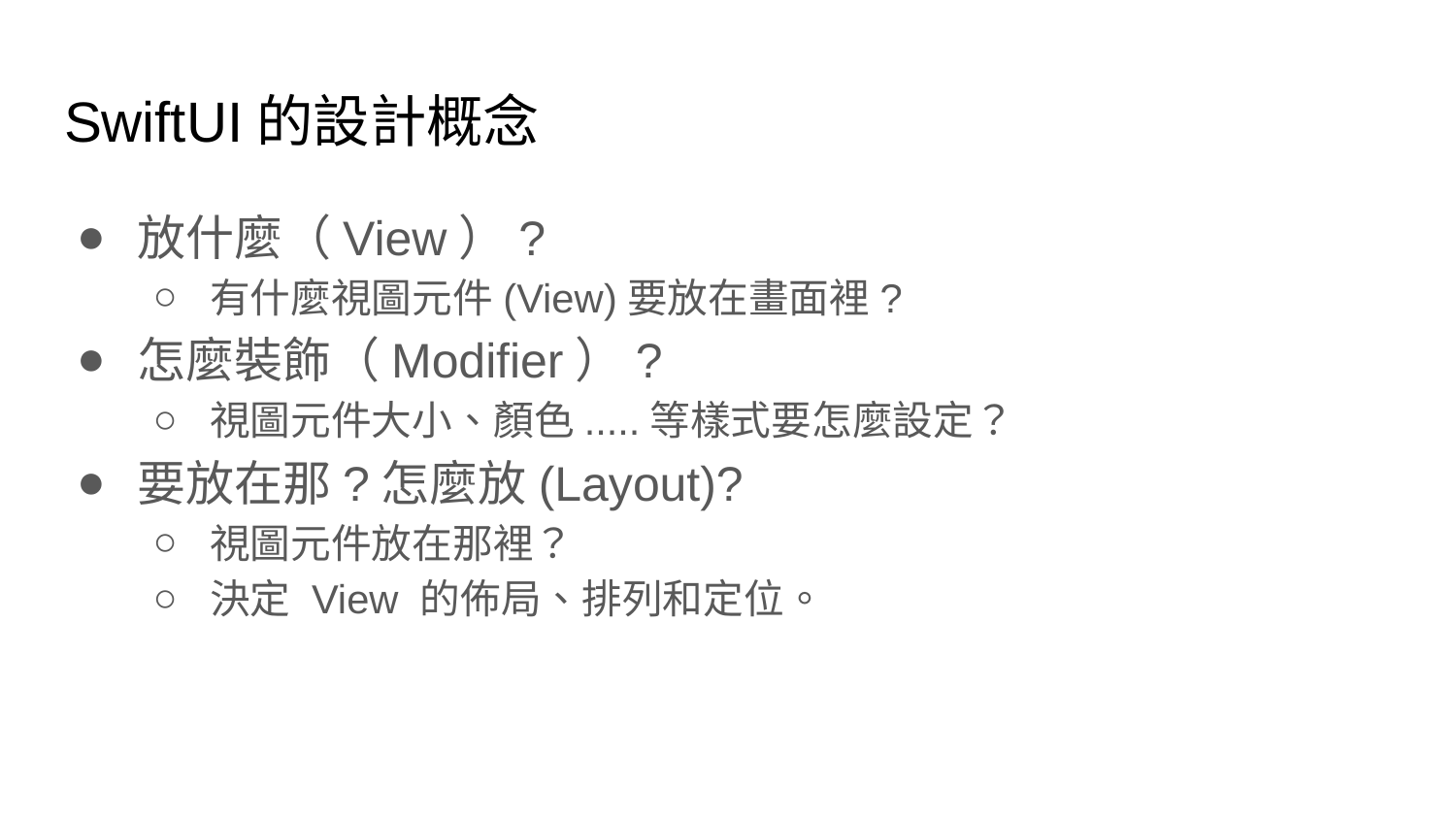

# SwiftUI的設計概念
放什麼（View）?
有什麼視圖元件(View)要放在畫面裡?
怎麼裝飾（Modifier）?
視圖元件大小、顏色.....等樣式要怎麼設定？
要放在那?怎麼放(Layout)?
視圖元件放在那裡？
決定 View 的佈局、排列和定位。